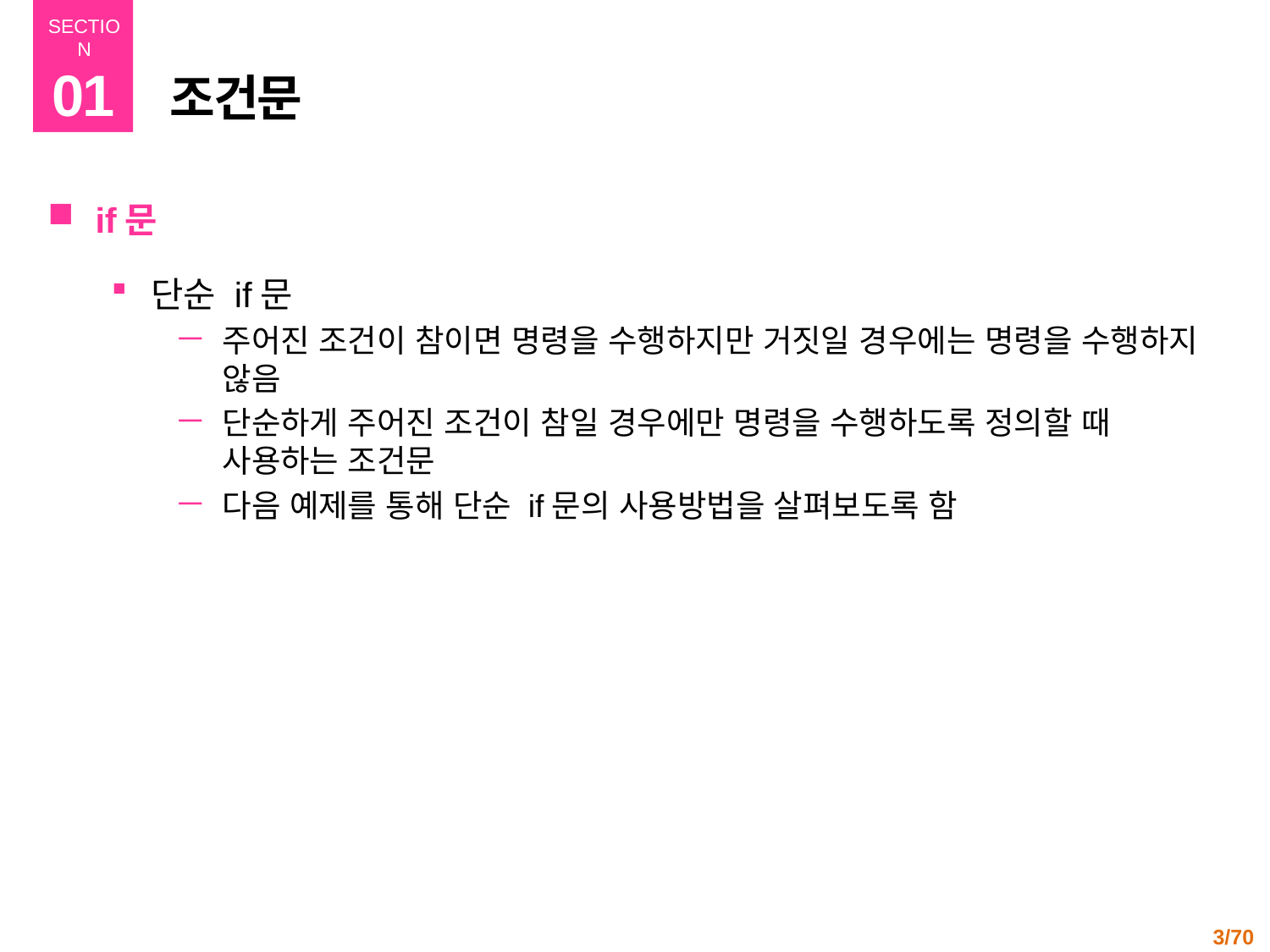

01
# 조건문
if문

단순 if문
주어진 조건이 참이면 명령을 수행하지만 거짓일 경우에는 명령을 수행하지 않음
단순하게 주어진 조건이 참일 경우에만 명령을 수행하도록 정의할 때 사용하는 조건문
다음 예제를 통해 단순 if문의 사용방법을 살펴보도록 함